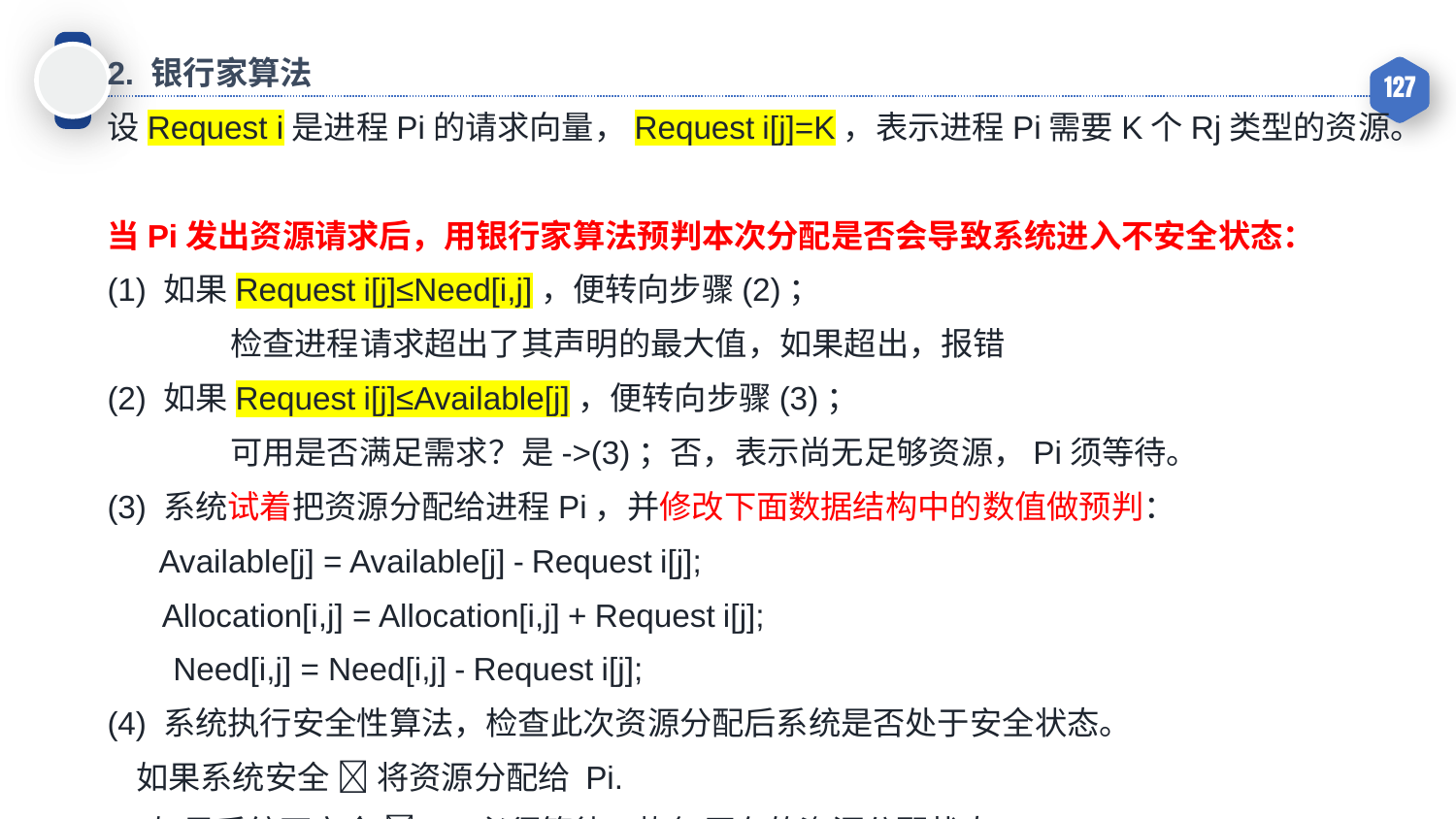

# 2. 银行家算法 设Request i是进程Pi的请求向量，Request i[j]=K，表示进程Pi需要K个Rj类型的资源。 当Pi发出资源请求后，用银行家算法预判本次分配是否会导致系统进入不安全状态： (1) 如果Request i[j]≤Need[i,j]，便转向步骤(2)； 检查进程请求超出了其声明的最大值，如果超出，报错 (2) 如果Request i[j]≤Available[j]，便转向步骤(3)； 可用是否满足需求？是->(3)；否，表示尚无足够资源，Pi须等待。 (3) 系统试着把资源分配给进程Pi，并修改下面数据结构中的数值做预判： Available[j] = Available[j] - Request i[j]; 　  Allocation[i,j] = Allocation[i,j] + Request i[j]; 　Need[i,j] = Need[i,j] - Request i[j]; (4) 系统执行安全性算法，检查此次资源分配后系统是否处于安全状态。 如果系统安全 ⇒ 将资源分配给 Pi. 如果系统不安全 ⇒ Pi 必须等待，恢复原有的资源分配状态